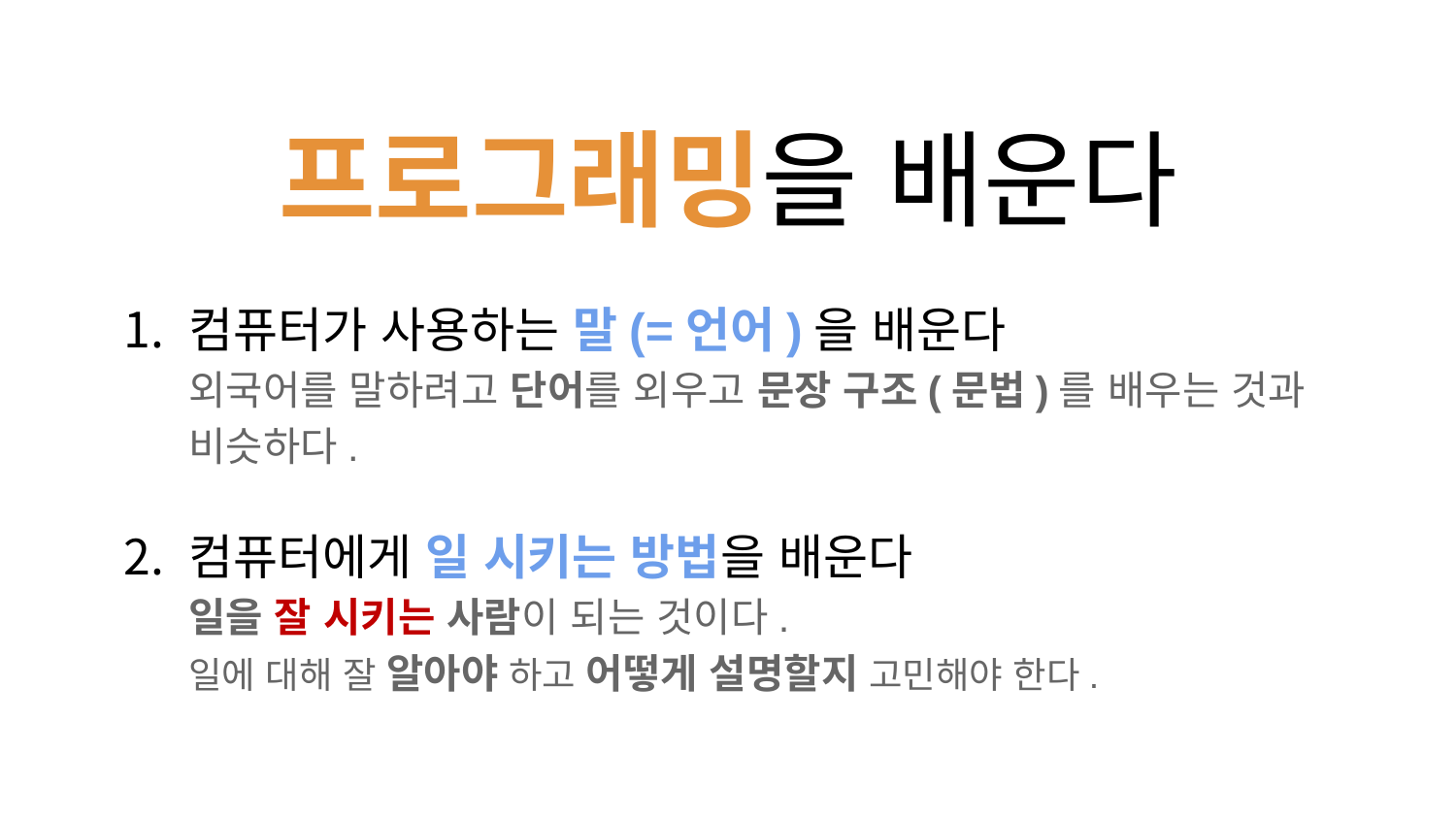

# 프로그래밍을 배운다
컴퓨터가 사용하는 말(=언어)을 배운다
외국어를 말하려고 단어를 외우고 문장 구조(문법)를 배우는 것과 비슷하다.
컴퓨터에게 일 시키는 방법을 배운다
일을 잘 시키는 사람이 되는 것이다.
일에 대해 잘 알아야 하고 어떻게 설명할지 고민해야 한다.